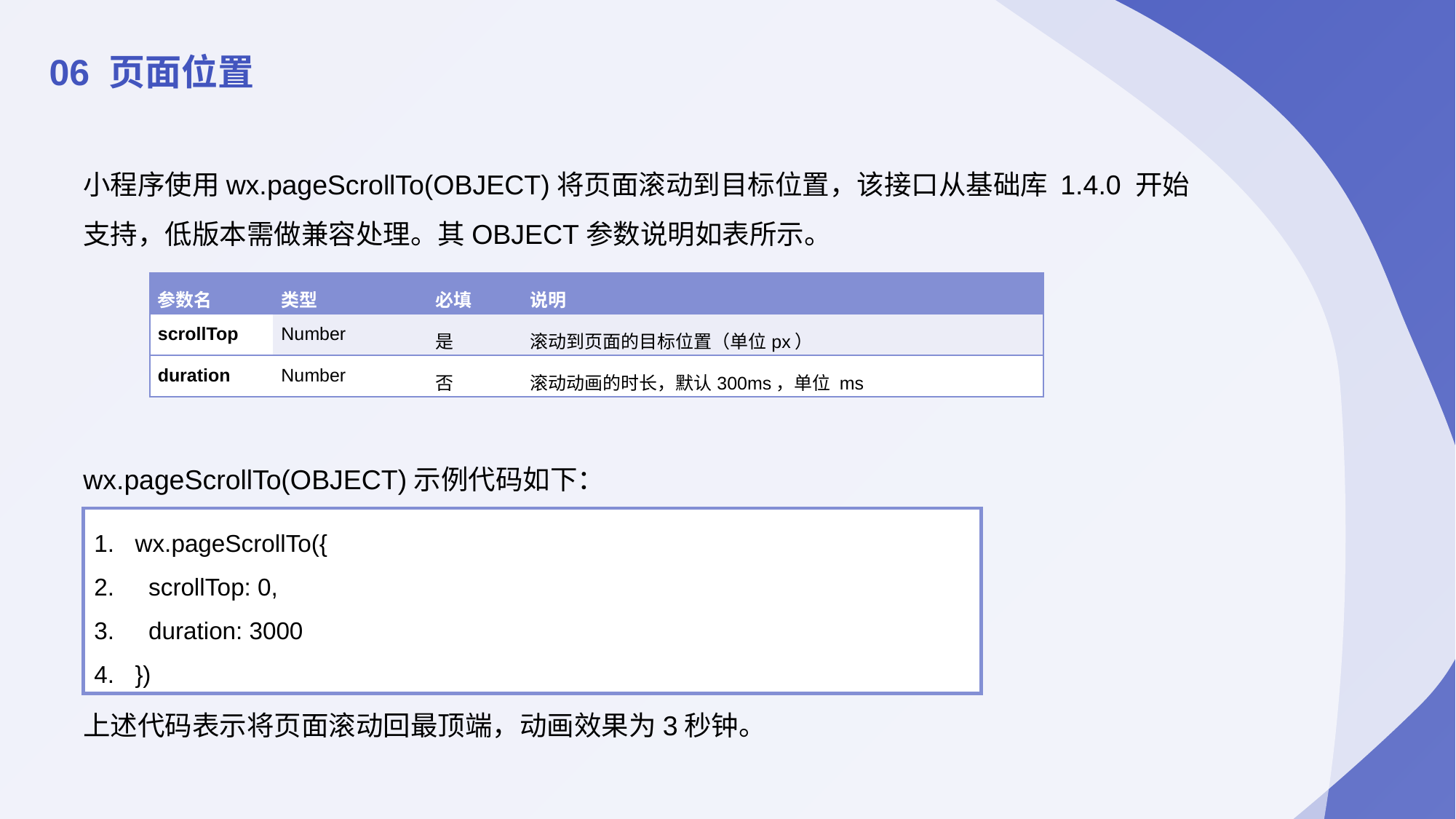

06 页面位置
小程序使用wx.pageScrollTo(OBJECT)将页面滚动到目标位置，该接口从基础库 1.4.0 开始支持，低版本需做兼容处理。其OBJECT参数说明如表所示。

wx.pageScrollTo(OBJECT)示例代码如下：

上述代码表示将页面滚动回最顶端，动画效果为3秒钟。
| 参数名 | 类型 | 必填 | 说明 |
| --- | --- | --- | --- |
| scrollTop | Number | 是 | 滚动到页面的目标位置（单位px） |
| duration | Number | 否 | 滚动动画的时长，默认300ms，单位 ms |
wx.pageScrollTo({
  scrollTop: 0,
  duration: 3000
})